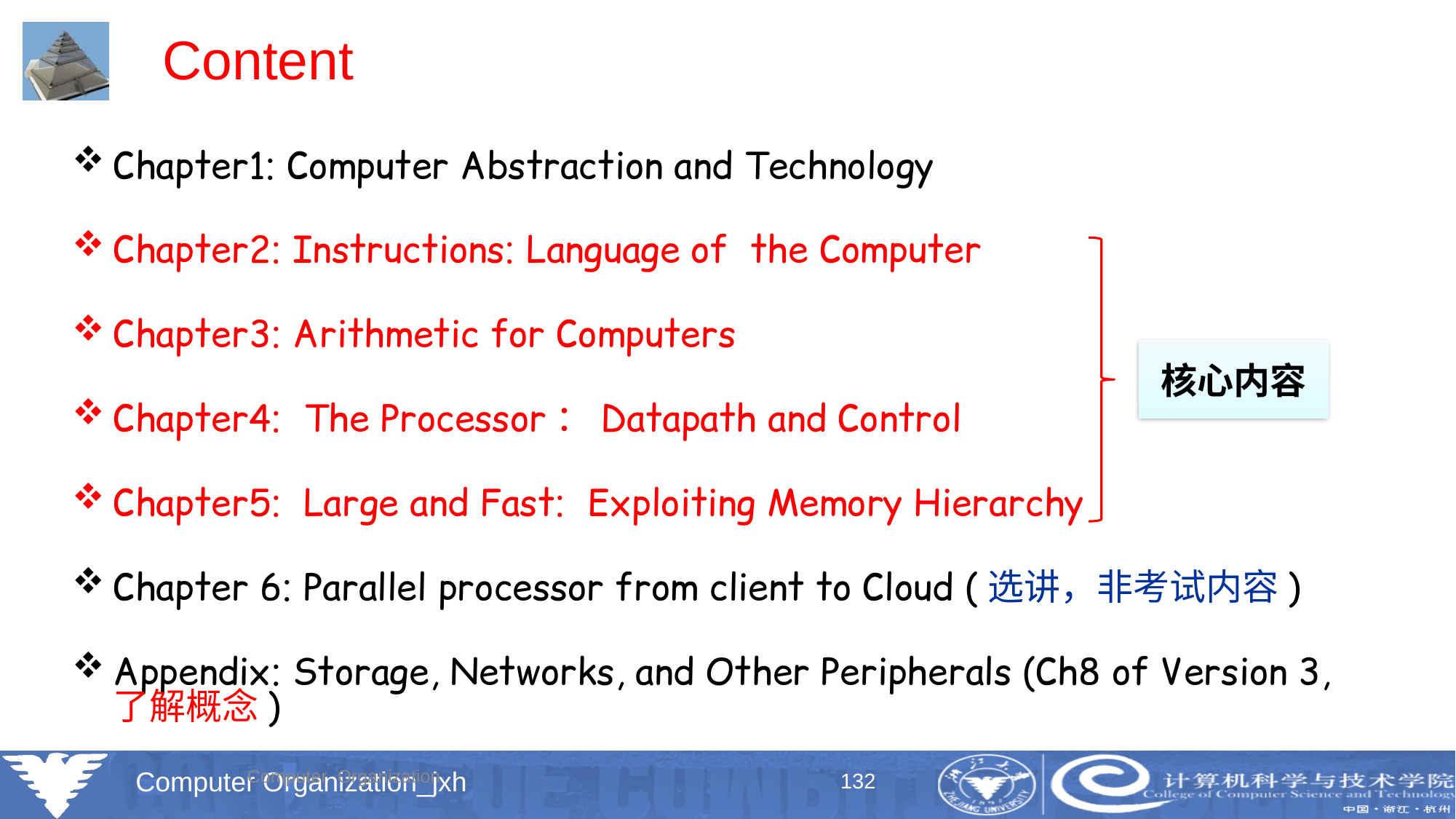

# Content
Chapter1: Computer Abstraction and Technology

Chapter2: Instructions: Language of  the Computer

Chapter3: Arithmetic for Computers

Chapter4:  The Processor：Datapath and Control

Chapter5:  Large and Fast:  Exploiting Memory Hierarchy

Chapter 6: Parallel processor from client to Cloud (选讲，非考试内容)

Appendix: Storage, Networks, and Other Peripherals (Ch8 of Version 3,了解概念)

核心内容
Computer  Organization